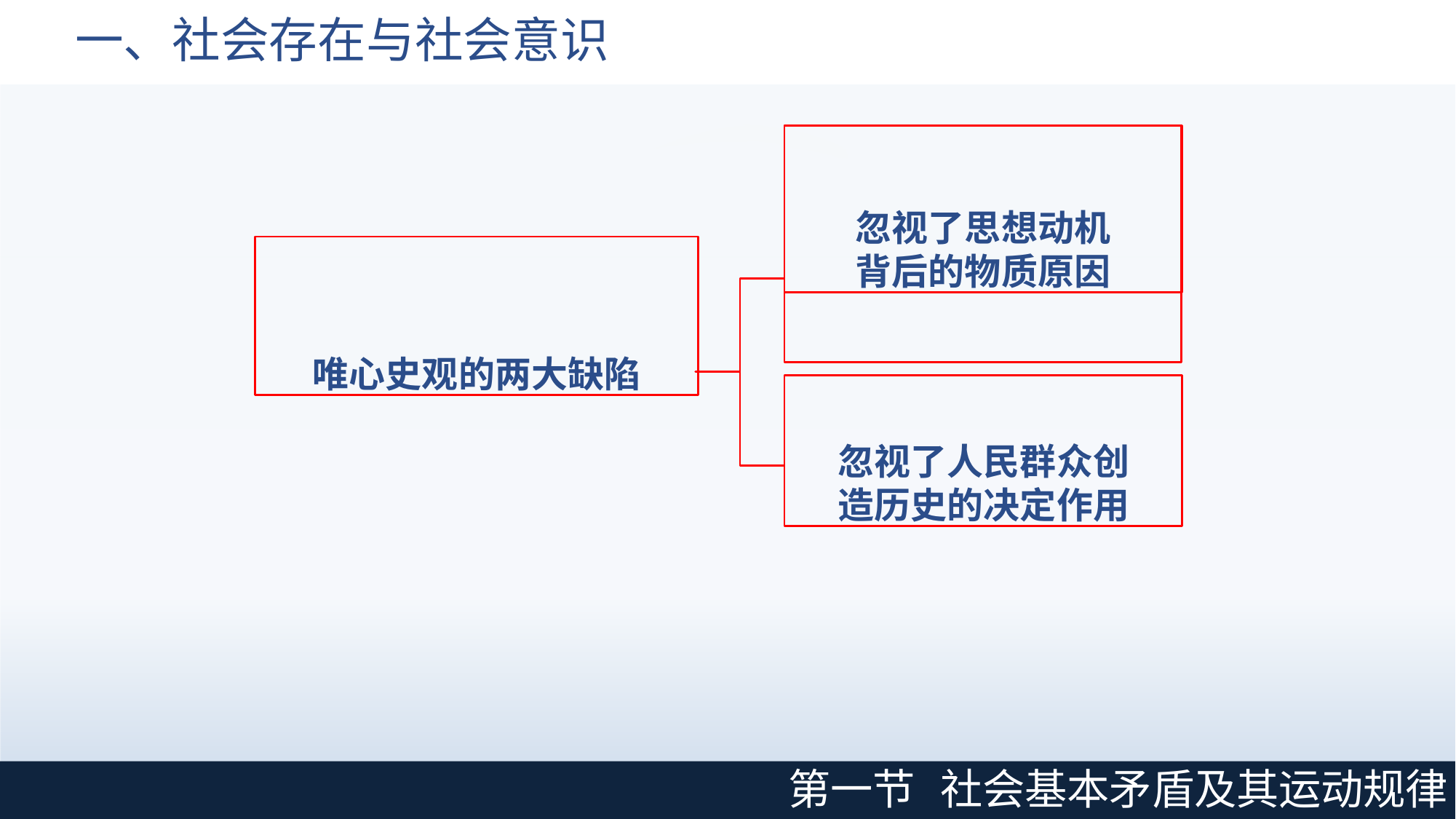

# 一、社会存在与社会意识

忽视了思想动机
背后的物质原因

唯心史观的两大缺陷

忽视了人民群众创 造历史的决定作用
第一节
社会基本矛盾及其运动规律